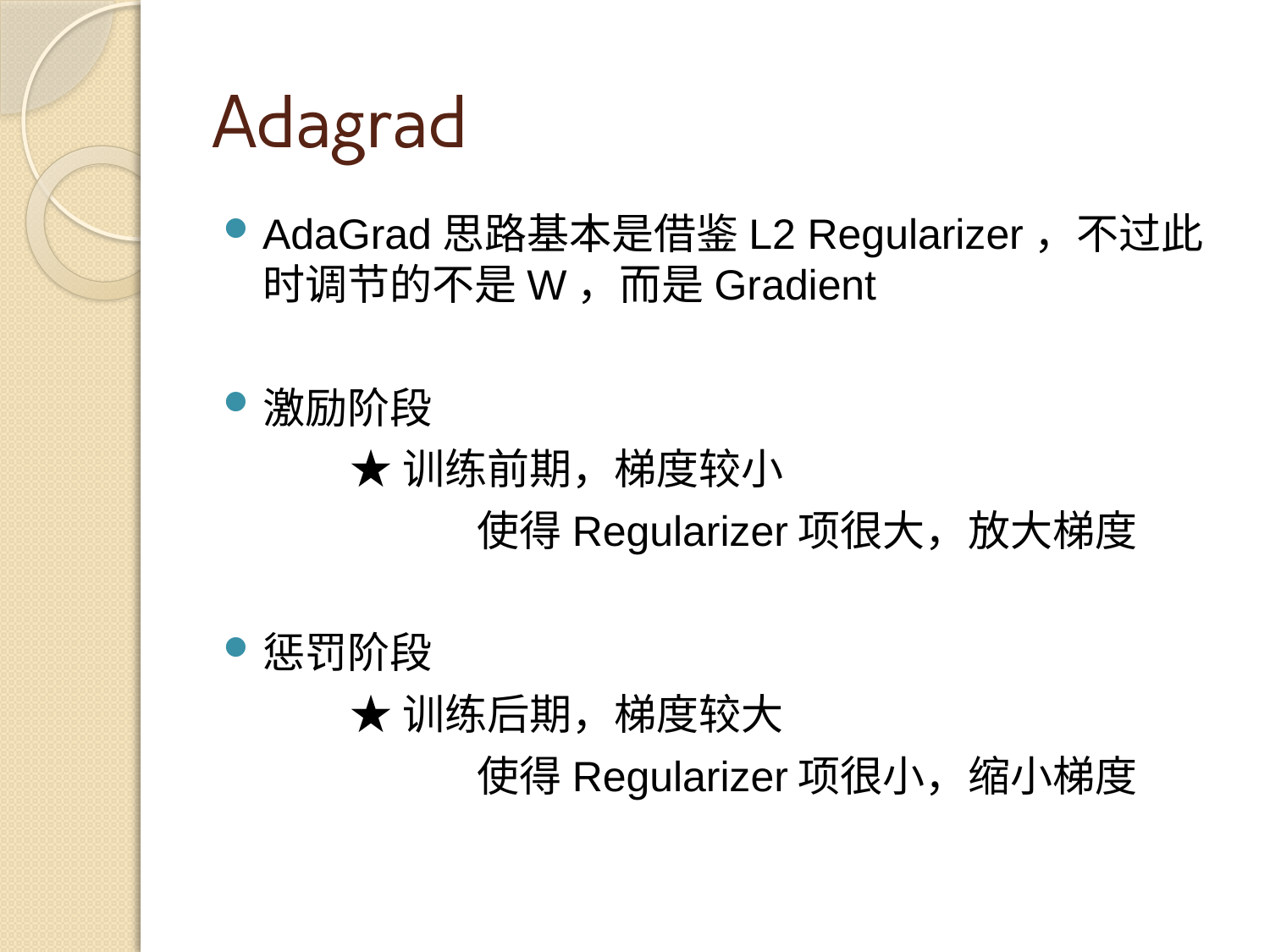

# Adagrad
AdaGrad思路基本是借鉴L2 Regularizer，不过此时调节的不是W，而是Gradient

激励阶段
	★训练前期，梯度较小
		使得Regularizer项很大，放大梯度

惩罚阶段
	★训练后期，梯度较大
		使得Regularizer项很小，缩小梯度